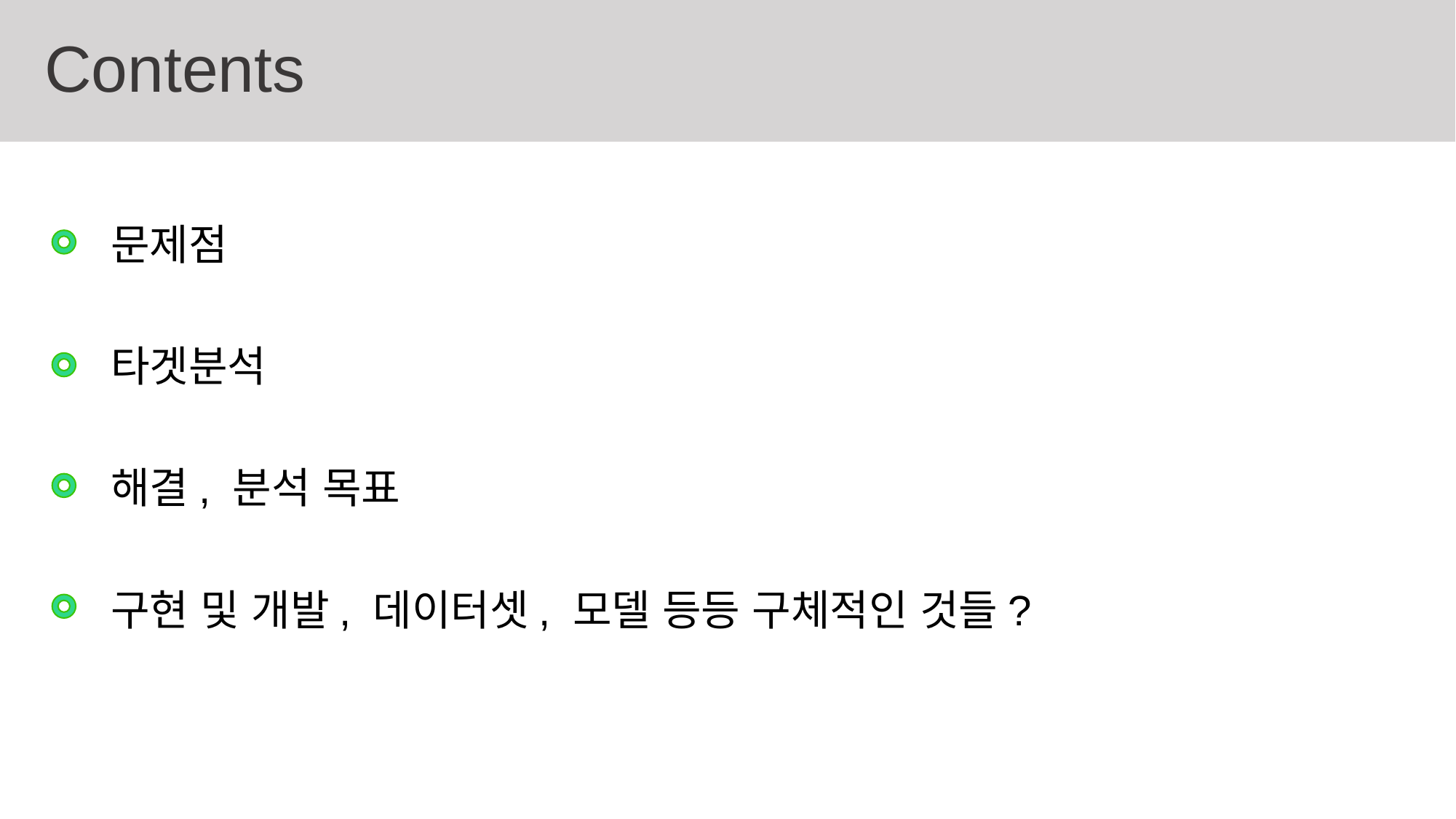

# Contents
문제점

타겟분석

해결, 분석 목표

구현 및 개발, 데이터셋, 모델 등등 구체적인 것들?